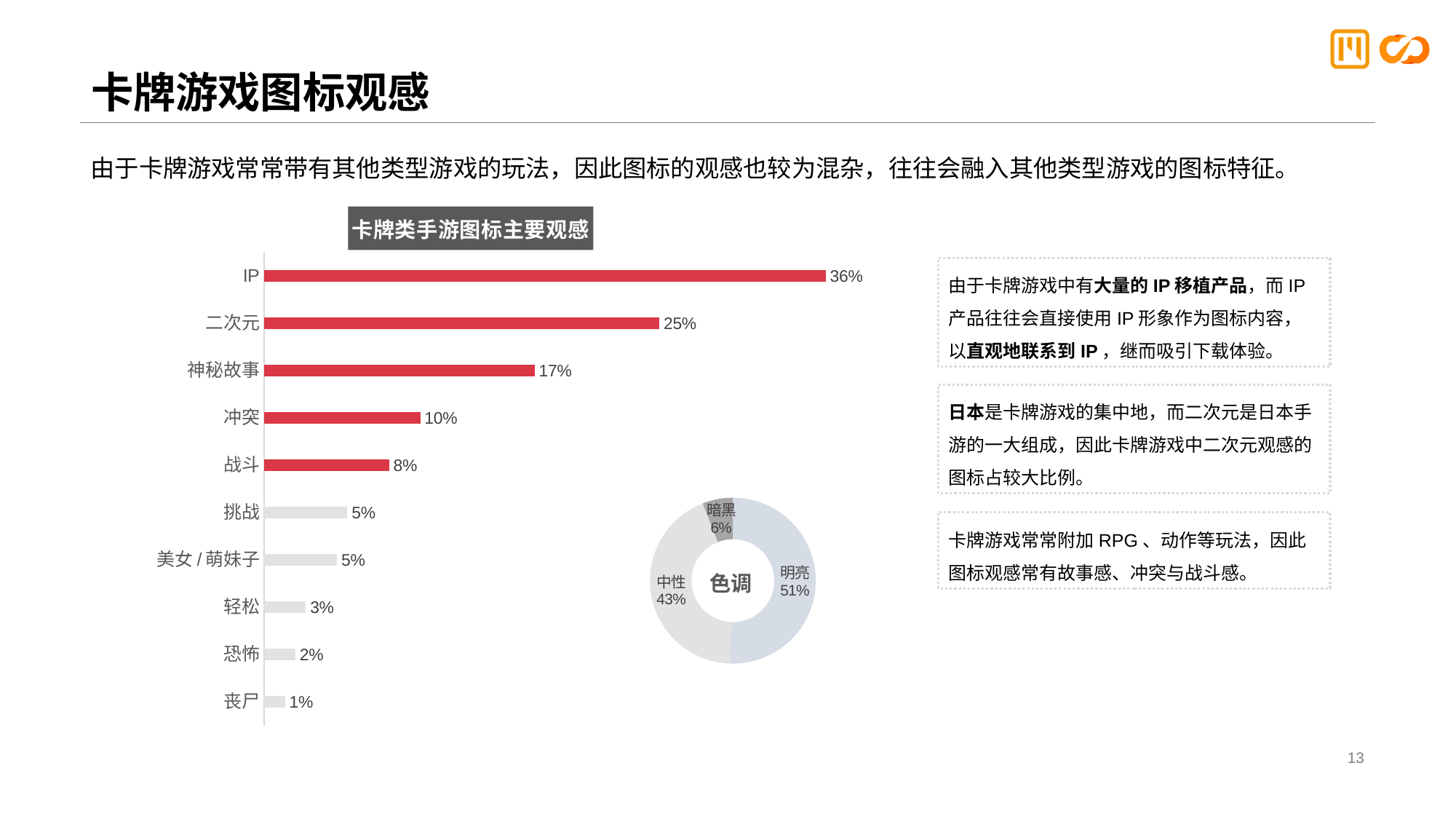

# 卡牌游戏图标观感
由于卡牌游戏常常带有其他类型游戏的玩法，因此图标的观感也较为混杂，往往会融入其他类型游戏的图标特征。

### Chart: 卡牌类手游图标主要观感

| Category | 观感编码 |
|---|---|
| IP | 0.35526315789473684 |
| 二次元 | 0.25 |
| 神秘故事 | 0.17105263157894737 |
| 冲突 | 0.09868421052631579 |
| 战斗 | 0.07894736842105263 |
| 挑战 | 0.05263157894736842 |
| 美女/萌妹子 | 0.046052631578947366 |
| 轻松 | 0.02631578947368421 |
| 恐怖 | 0.019736842105263157 |
| 丧尸 | 0.013157894736842105 |
由于卡牌游戏中有大量的IP移植产品，而IP产品往往会直接使用IP形象作为图标内容，以直观地联系到IP，继而吸引下载体验。
日本是卡牌游戏的集中地，而二次元是日本手游的一大组成，因此卡牌游戏中二次元观感的图标占较大比例。

### Chart: 色调

| Category | 色调 |
|---|---|
| 明亮 | 0.506578947368421 |
| 中性 | 0.4342105263157895 |
| 暗黑 | 0.05921052631578947 |
卡牌游戏常常附加RPG、动作等玩法，因此图标观感常有故事感、冲突与战斗感。

13